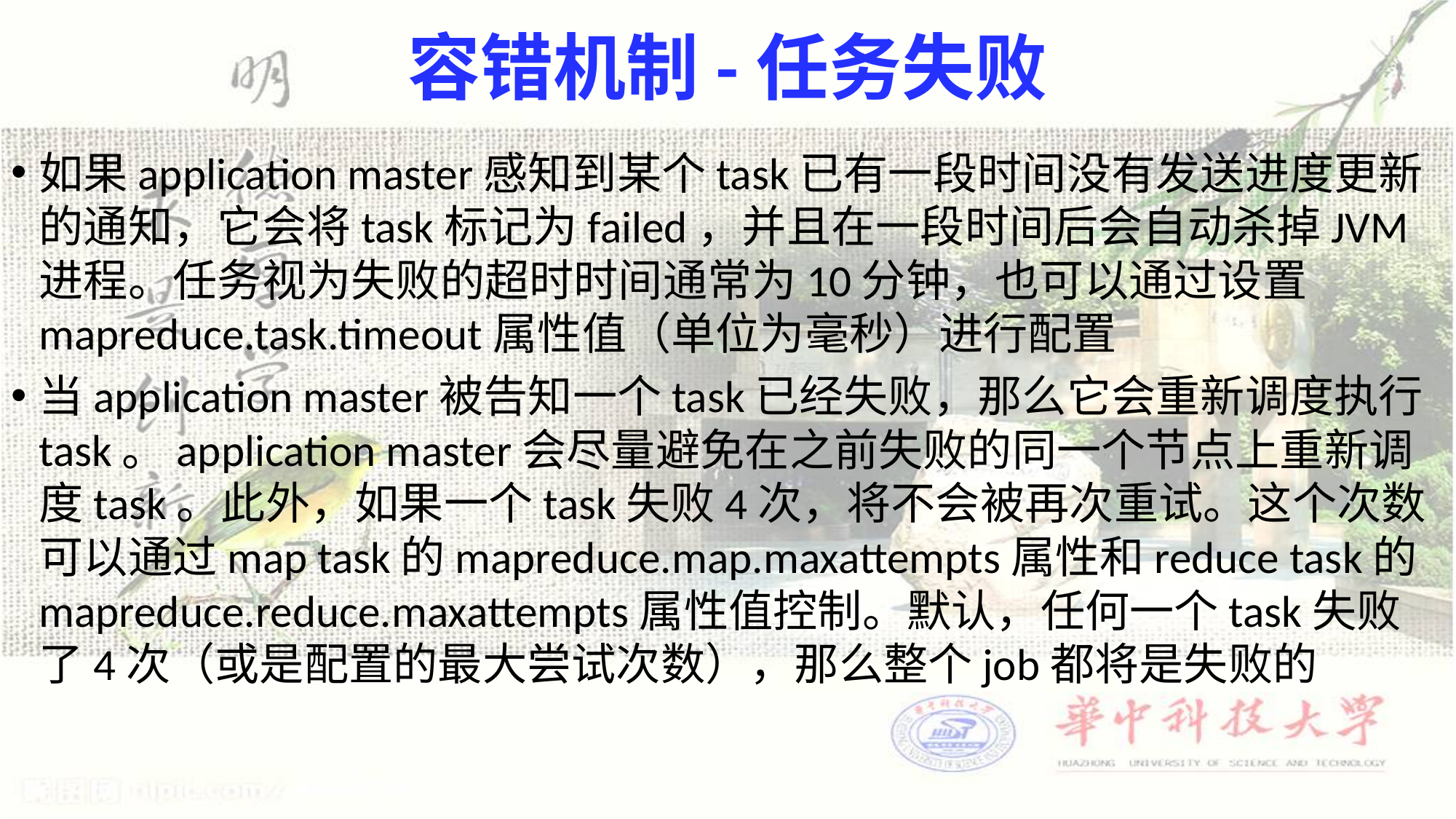

# 容错机制-任务失败
如果application master感知到某个task已有一段时间没有发送进度更新的通知，它会将task标记为failed，并且在一段时间后会自动杀掉JVM进程。任务视为失败的超时时间通常为10分钟，也可以通过设置mapreduce.task.timeout属性值（单位为毫秒）进行配置
当application master被告知一个task已经失败，那么它会重新调度执行task。application master会尽量避免在之前失败的同一个节点上重新调度task。此外，如果一个task失败4次，将不会被再次重试。这个次数可以通过map task的mapreduce.map.maxattempts属性和reduce task的mapreduce.reduce.maxattempts属性值控制。默认，任何一个task失败了4次（或是配置的最大尝试次数），那么整个job都将是失败的